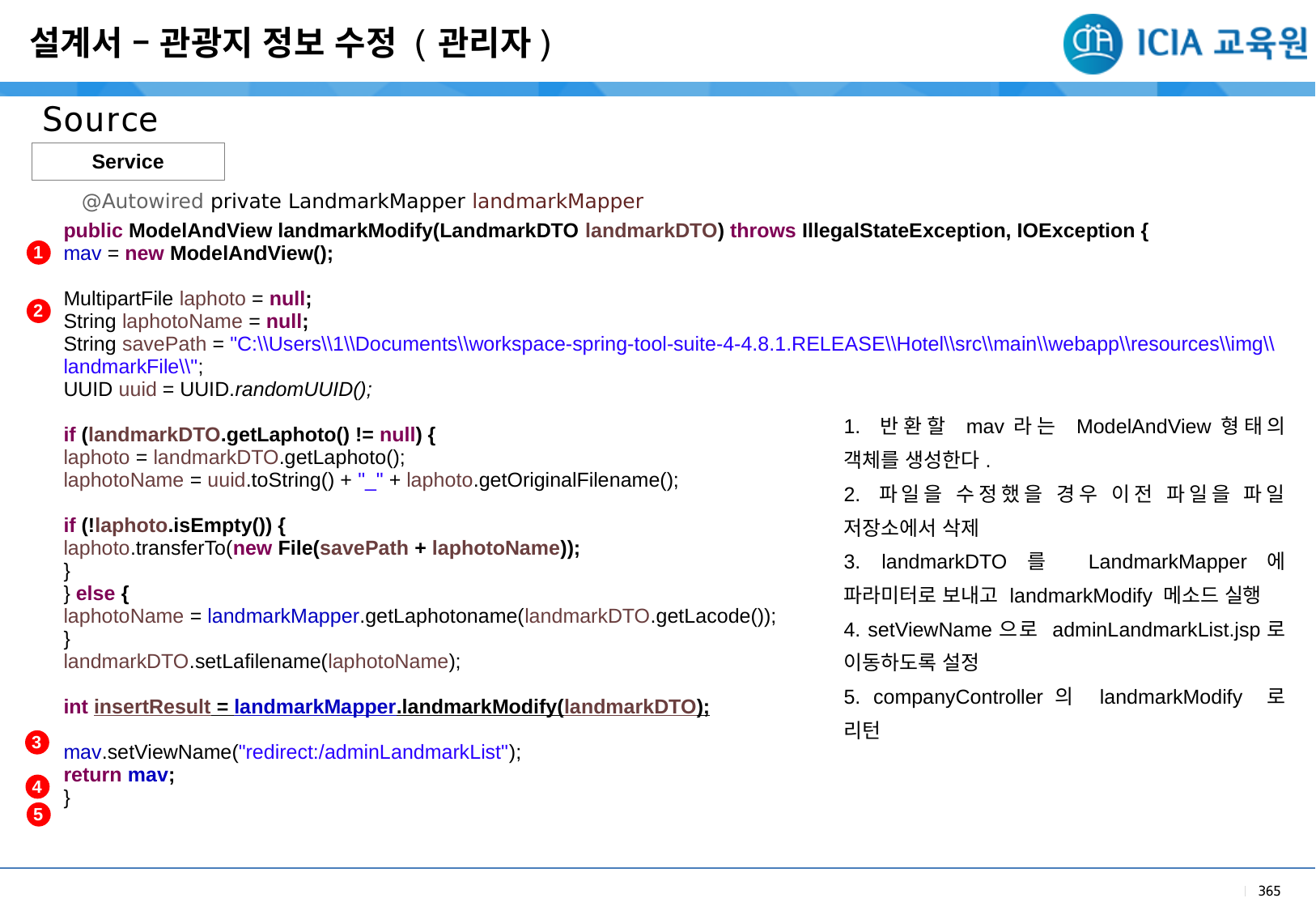

설계서 – 관광지 정보 수정 (관리자)
Source
Service
@Autowired private LandmarkMapper landmarkMapper
| public ModelAndView landmarkModify(LandmarkDTO landmarkDTO) throws IllegalStateException, IOException { mav = new ModelAndView(); MultipartFile laphoto = null; String laphotoName = null; String savePath = "C:\\Users\\1\\Documents\\workspace-spring-tool-suite-4-4.8.1.RELEASE\\Hotel\\src\\main\\webapp\\resources\\img\\landmarkFile\\"; UUID uuid = UUID.randomUUID(); if (landmarkDTO.getLaphoto() != null) { laphoto = landmarkDTO.getLaphoto(); laphotoName = uuid.toString() + "\_" + laphoto.getOriginalFilename(); if (!laphoto.isEmpty()) { laphoto.transferTo(new File(savePath + laphotoName)); } } else { laphotoName = landmarkMapper.getLaphotoname(landmarkDTO.getLacode()); } landmarkDTO.setLafilename(laphotoName); int insertResult = landmarkMapper.landmarkModify(landmarkDTO); mav.setViewName("redirect:/adminLandmarkList"); return mav; } |
| --- |
1

2

|  |
| --- |
| 1. 반환할 mav라는 ModelAndView형태의 객체를 생성한다. 2. 파일을 수정했을 경우 이전 파일을 파일 저장소에서 삭제 3. landmarkDTO를 LandmarkMapper에 파라미터로 보내고 landmarkModify 메소드 실행 4. setViewName으로 adminLandmarkList.jsp로 이동하도록 설정 5. companyController의 landmarkModify 로 리턴 |
3

4

5